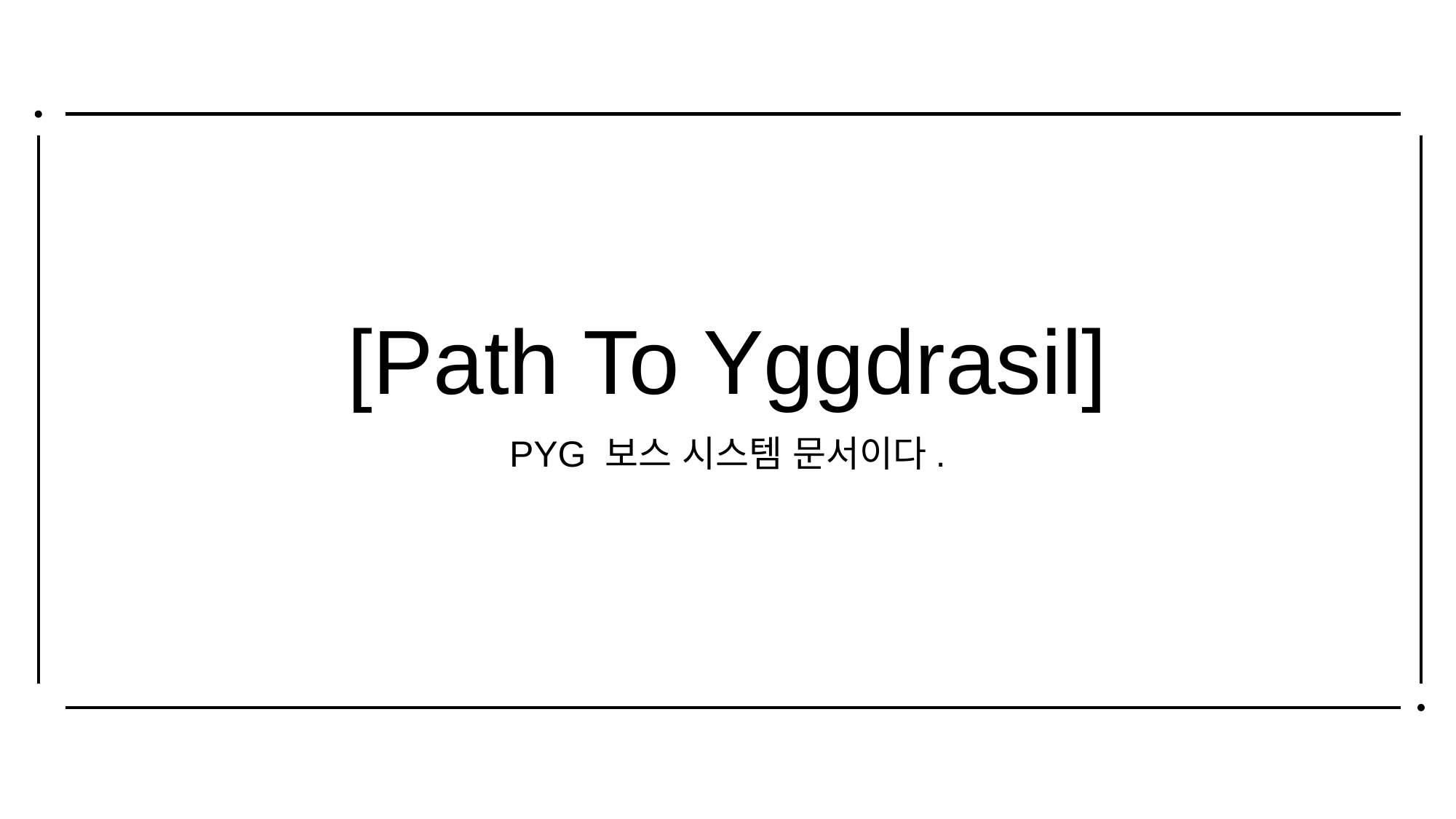

# [Path To Yggdrasil]
PYG 보스 시스템 문서이다.